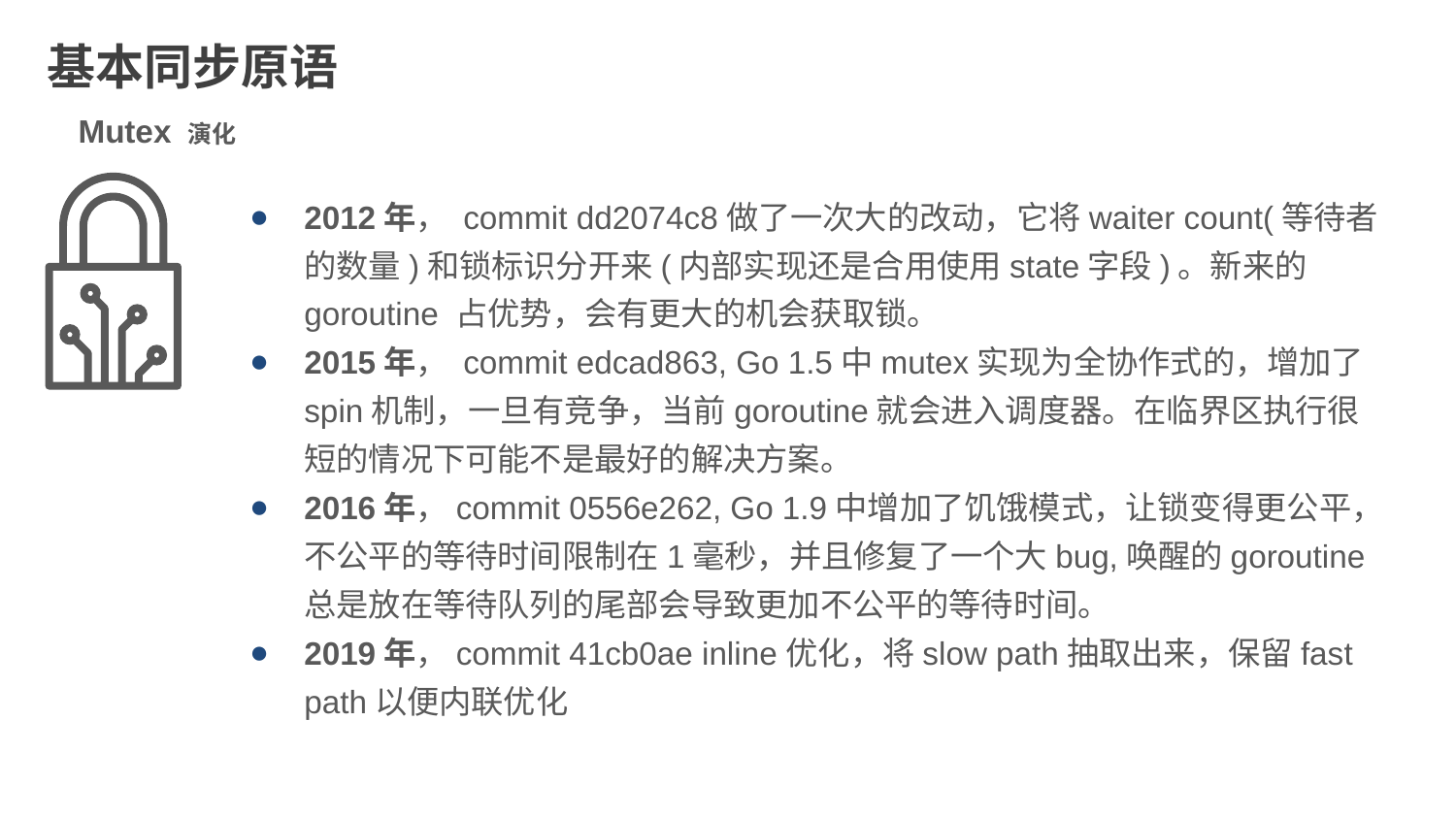

基本同步原语
Mutex 演化

2012年， commit dd2074c8做了一次大的改动，它将waiter count(等待者的数量)和锁标识分开来(内部实现还是合用使用state字段)。新来的 goroutine 占优势，会有更大的机会获取锁。
2015年， commit edcad863, Go 1.5中mutex实现为全协作式的，增加了spin机制，一旦有竞争，当前goroutine就会进入调度器。在临界区执行很短的情况下可能不是最好的解决方案。
2016年，commit 0556e262, Go 1.9中增加了饥饿模式，让锁变得更公平，不公平的等待时间限制在1毫秒，并且修复了一个大bug,唤醒的goroutine总是放在等待队列的尾部会导致更加不公平的等待时间。
2019年，commit 41cb0ae inline优化，将slow path抽取出来，保留fast path以便内联优化